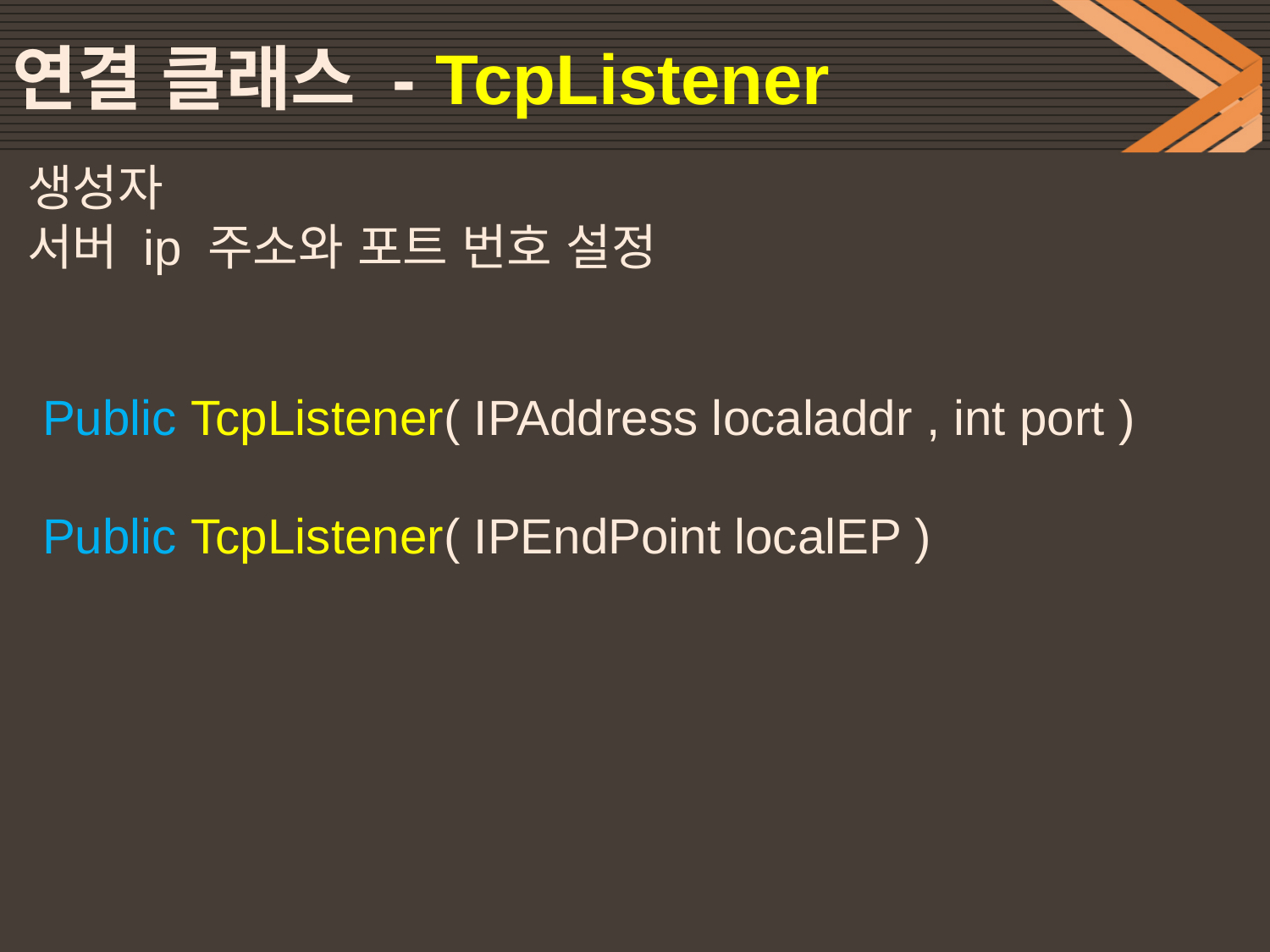

# 연결 클래스 - TcpListener
생성자
서버 ip 주소와 포트 번호 설정
Public TcpListener( IPAddress localaddr , int port )

Public TcpListener( IPEndPoint localEP )